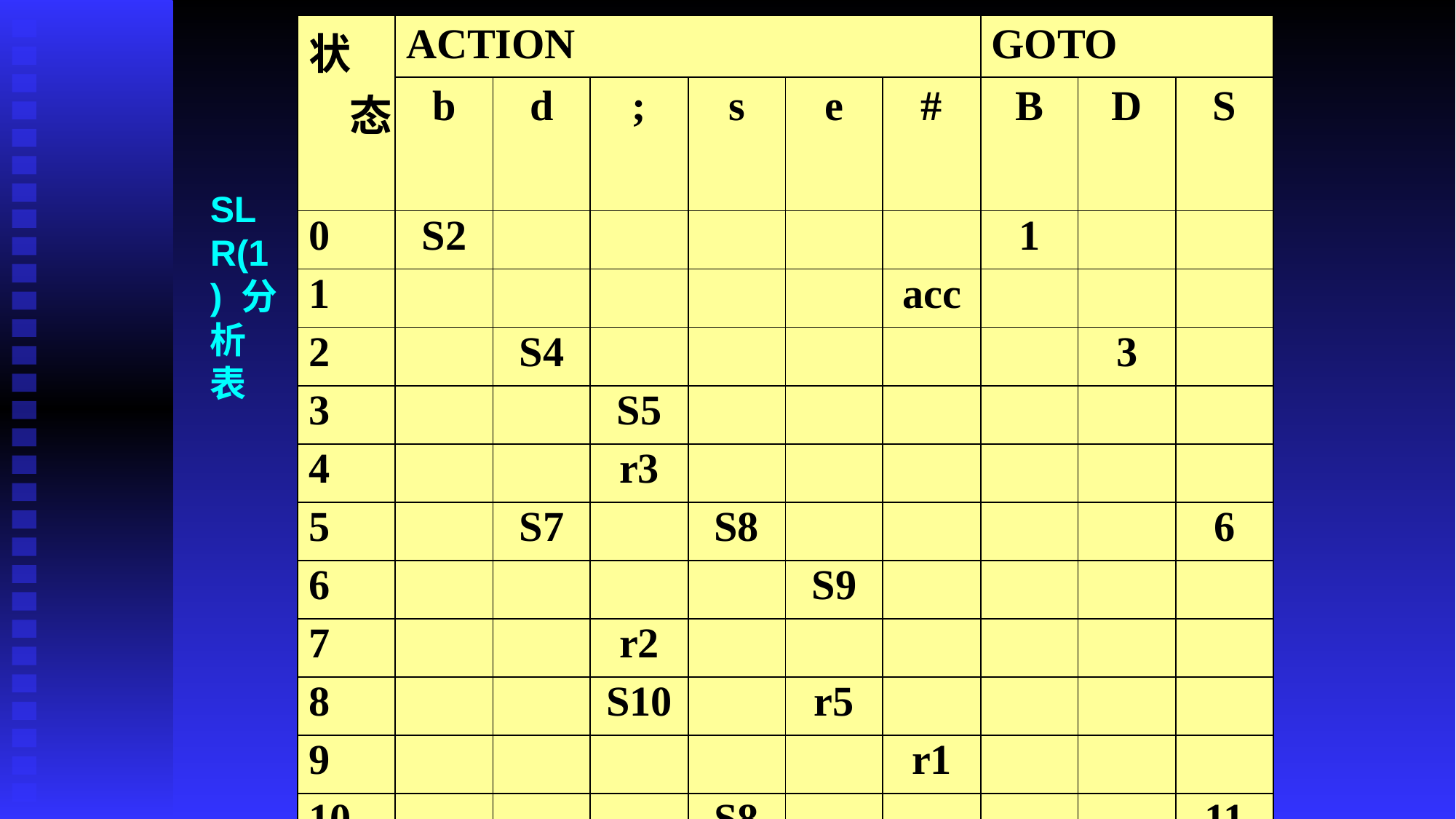

| 状态 | ACTION |  |  |  |  |  | GOTO |  |  |
| --- | --- | --- | --- | --- | --- | --- | --- | --- | --- |
|  | b | d | ; | s | e | # | B | D | S |
| 0 | S2 |  |  |  |  |  | 1 |  |  |
| 1 |  |  |  |  |  | acc |  |  |  |
| 2 |  | S4 |  |  |  |  |  | 3 |  |
| 3 |  |  | S5 |  |  |  |  |  |  |
| 4 |  |  | r3 |  |  |  |  |  |  |
| 5 |  | S7 |  | S8 |  |  |  |  | 6 |
| 6 |  |  |  |  | S9 |  |  |  |  |
| 7 |  |  | r2 |  |  |  |  |  |  |
| 8 |  |  | S10 |  | r5 |  |  |  |  |
| 9 |  |  |  |  |  | r1 |  |  |  |
| 10 |  |  |  | S8 |  |  |  |  | 11 |
| 11 |  |  |  |  | r4 |  |  |  |  |
# SLR(1) 分析表
西北工业大学    林奕
138